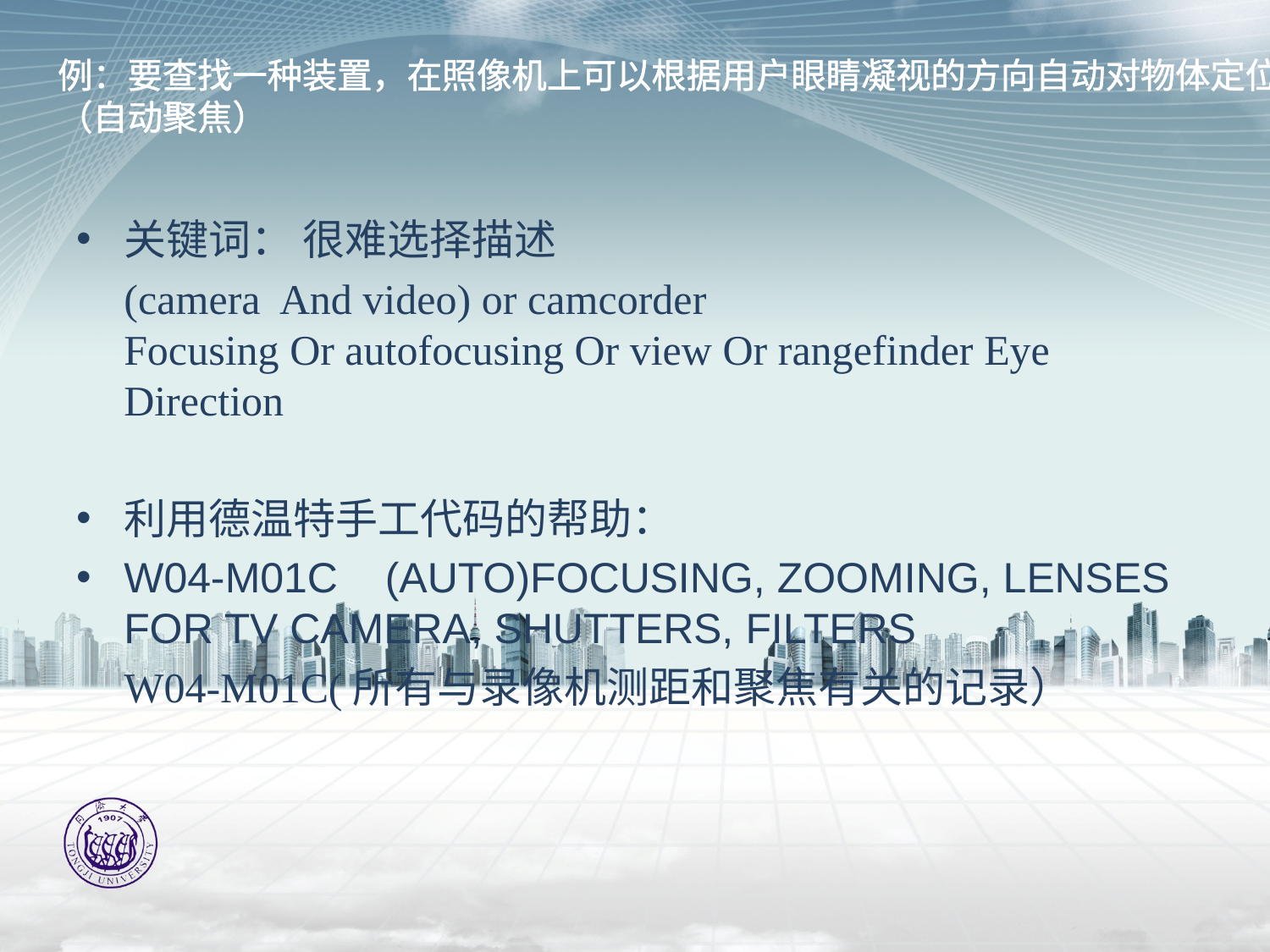

# 例：要查找一种装置，在照像机上可以根据用户眼睛凝视的方向自动对物体定位（自动聚焦）
关键词： 很难选择描述
	(camera  And video) or camcorder
Focusing Or autofocusing Or view Or rangefinder Eye  Direction

利用德温特手工代码的帮助：
W04-M01C    (AUTO)FOCUSING, ZOOMING, LENSES FOR TV CAMERA, SHUTTERS, FILTERS
	W04-M01C(所有与录像机测距和聚焦有关的记录）